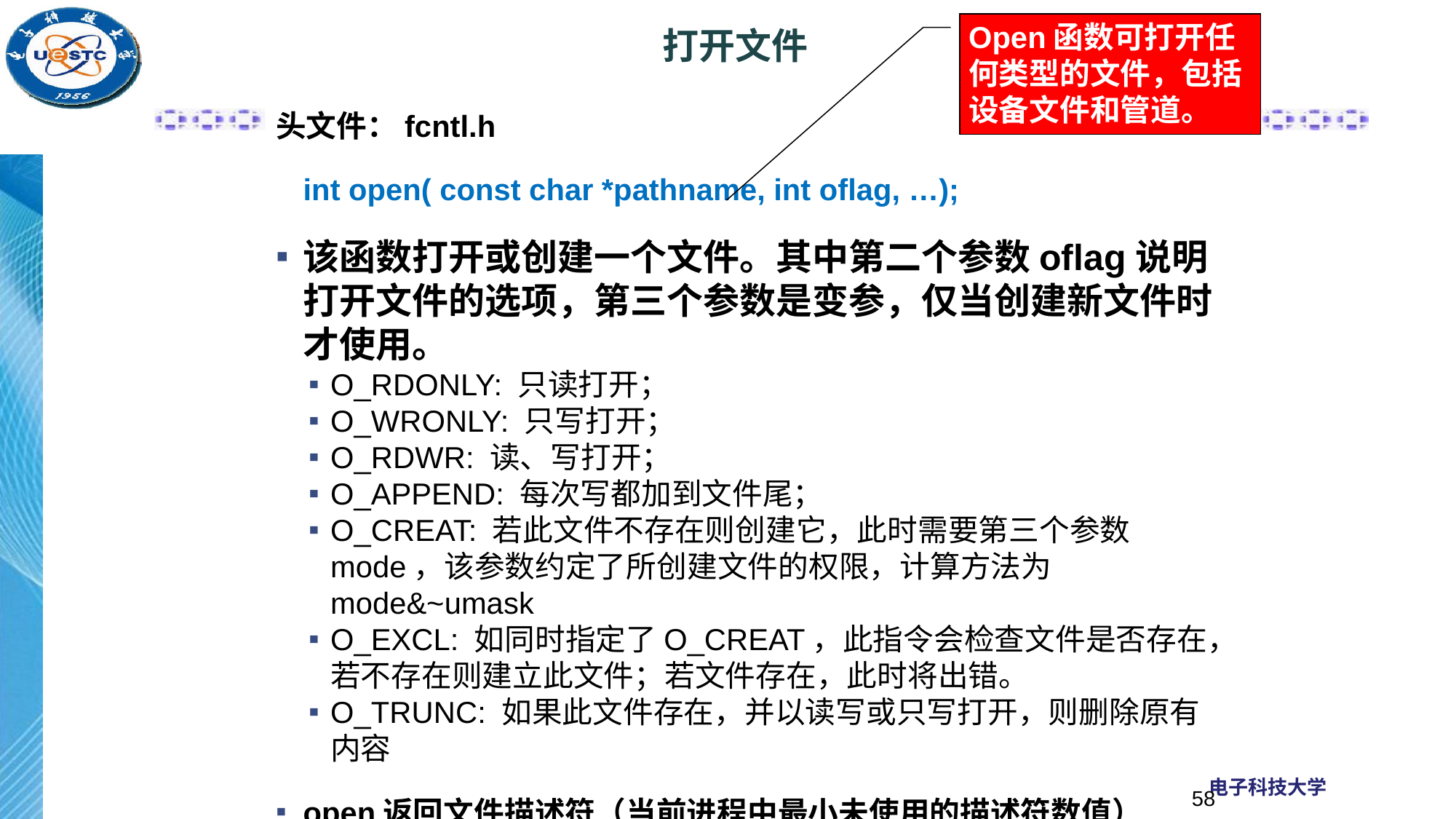

Open函数可打开任何类型的文件，包括设备文件和管道。
# 打开文件
头文件：fcntl.h
	int open( const char *pathname, int oflag, …);
该函数打开或创建一个文件。其中第二个参数oflag说明打开文件的选项，第三个参数是变参，仅当创建新文件时才使用。
O_RDONLY: 只读打开；
O_WRONLY: 只写打开；
O_RDWR: 读、写打开；
O_APPEND: 每次写都加到文件尾；
O_CREAT: 若此文件不存在则创建它，此时需要第三个参数mode，该参数约定了所创建文件的权限，计算方法为mode&~umask
O_EXCL: 如同时指定了O_CREAT，此指令会检查文件是否存在，若不存在则建立此文件；若文件存在，此时将出错。
O_TRUNC: 如果此文件存在，并以读写或只写打开，则删除原有内容
open返回文件描述符（当前进程中最小未使用的描述符数值）
58